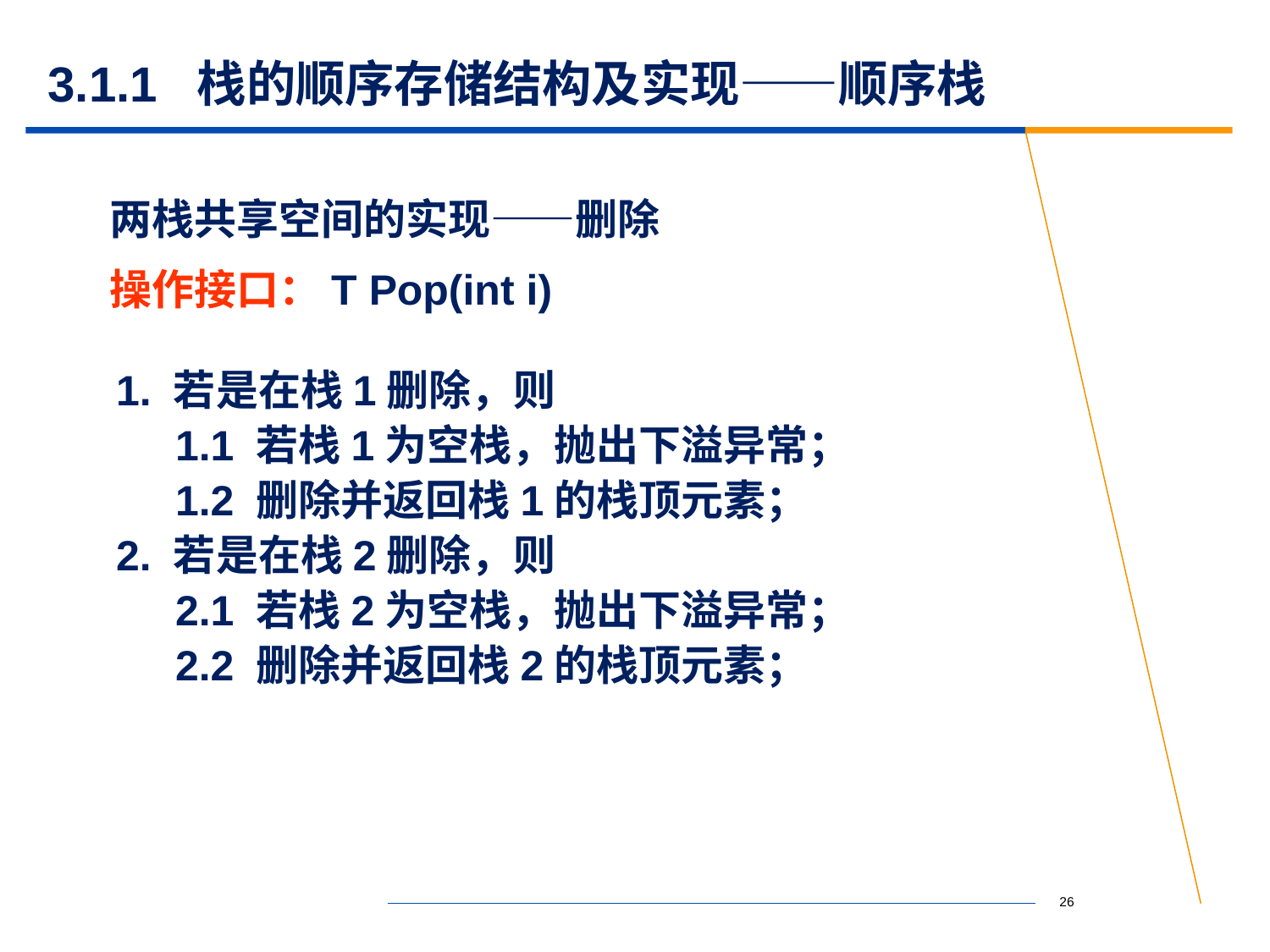

# 3.1.1  栈的顺序存储结构及实现——顺序栈
两栈共享空间的实现——删除
操作接口：T Pop(int i)
1. 若是在栈1删除，则
     1.1 若栈1为空栈，抛出下溢异常；
     1.2 删除并返回栈1的栈顶元素；
2. 若是在栈2删除，则
     2.1 若栈2为空栈，抛出下溢异常；
     2.2 删除并返回栈2的栈顶元素；